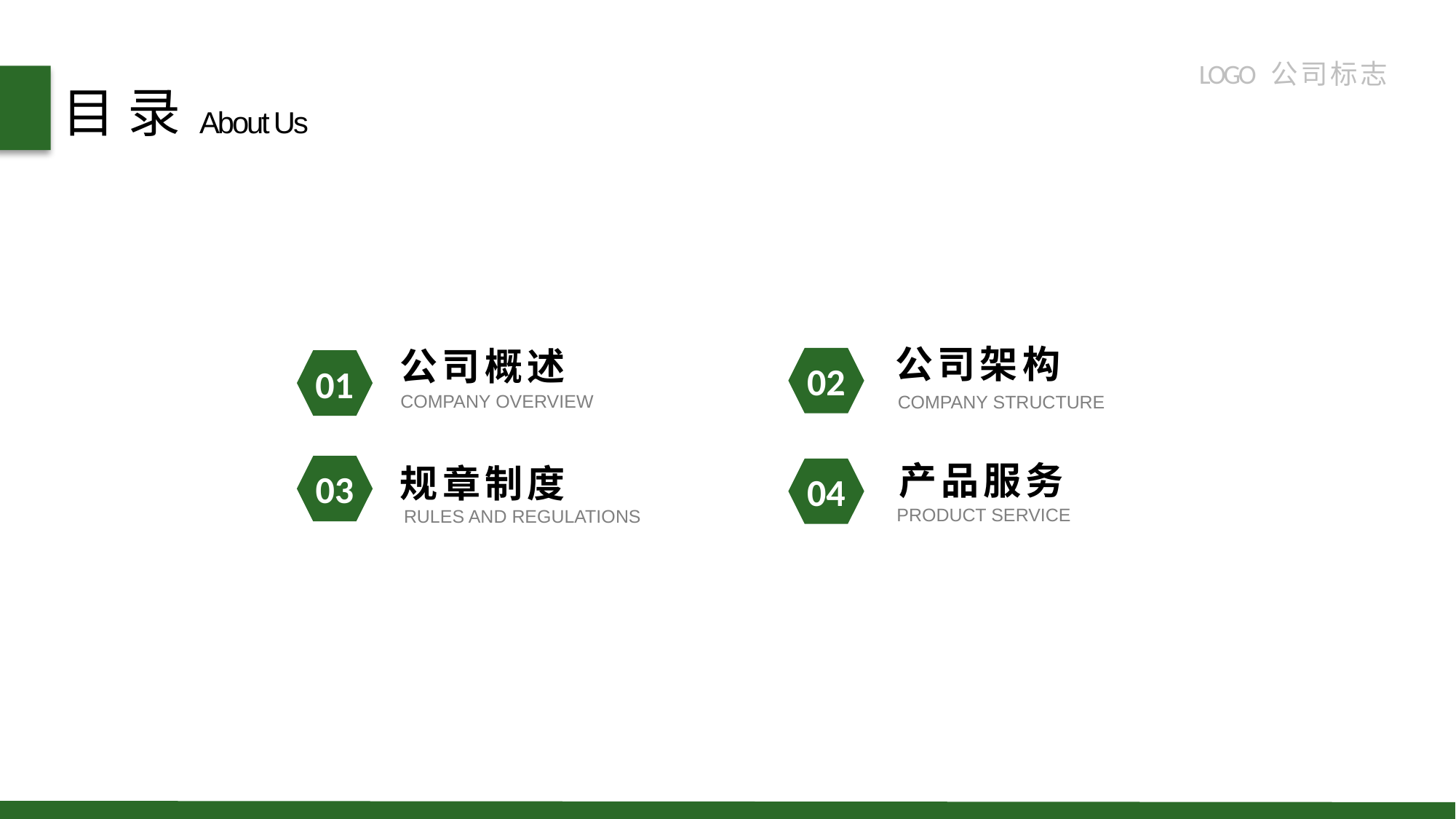

LOGO  公 司 标 志

目 录
About Us
公司架构

02
COMPANY STRUCTURE
公司概述

01
COMPANY OVERVIEW
产品服务

04
PRODUCT SERVICE
规章制度

03
RULES AND REGULATIONS